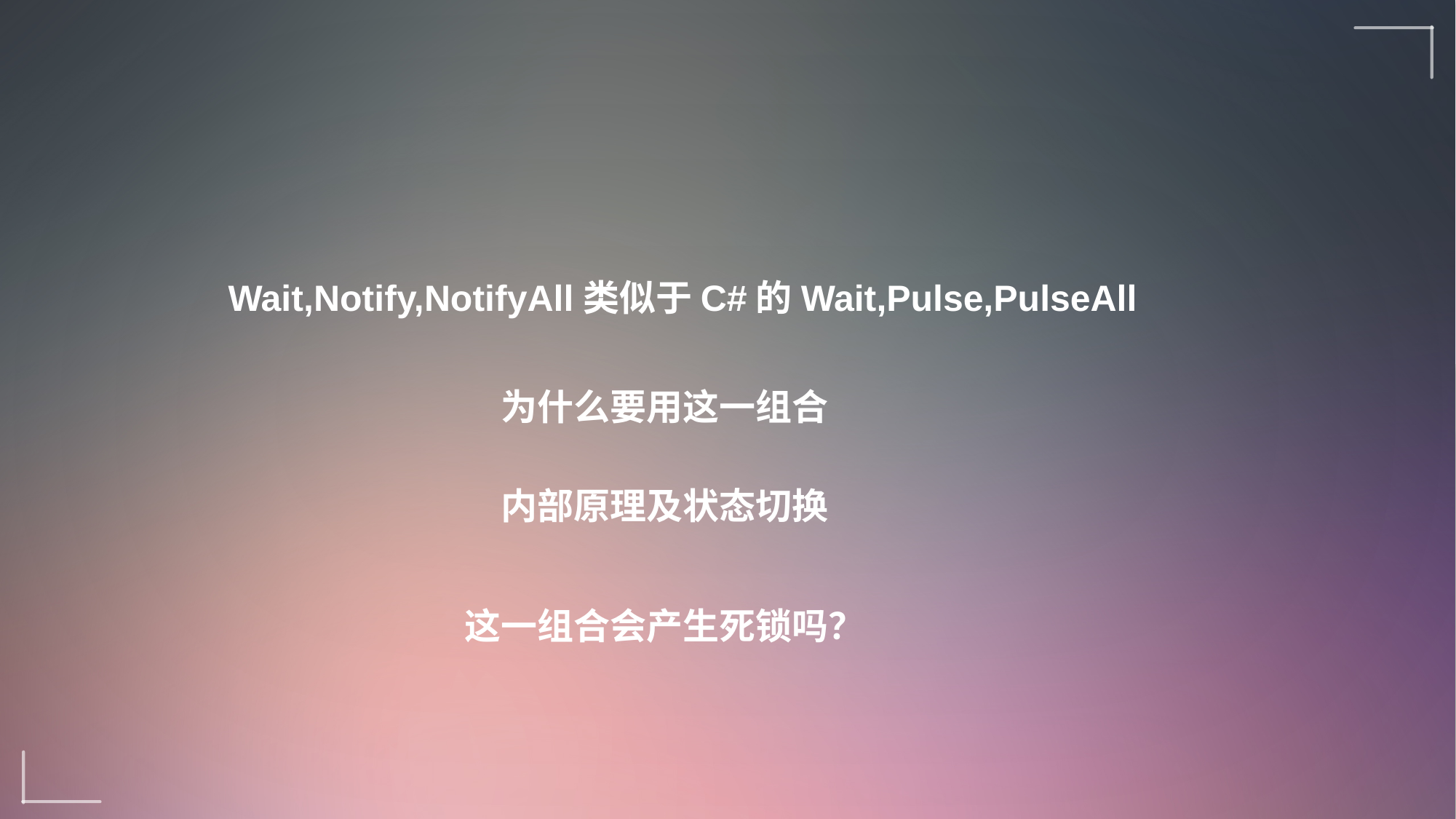

Wait,Notify,NotifyAll类似于C#的Wait,Pulse,PulseAll
为什么要用这一组合
内部原理及状态切换
这一组合会产生死锁吗？